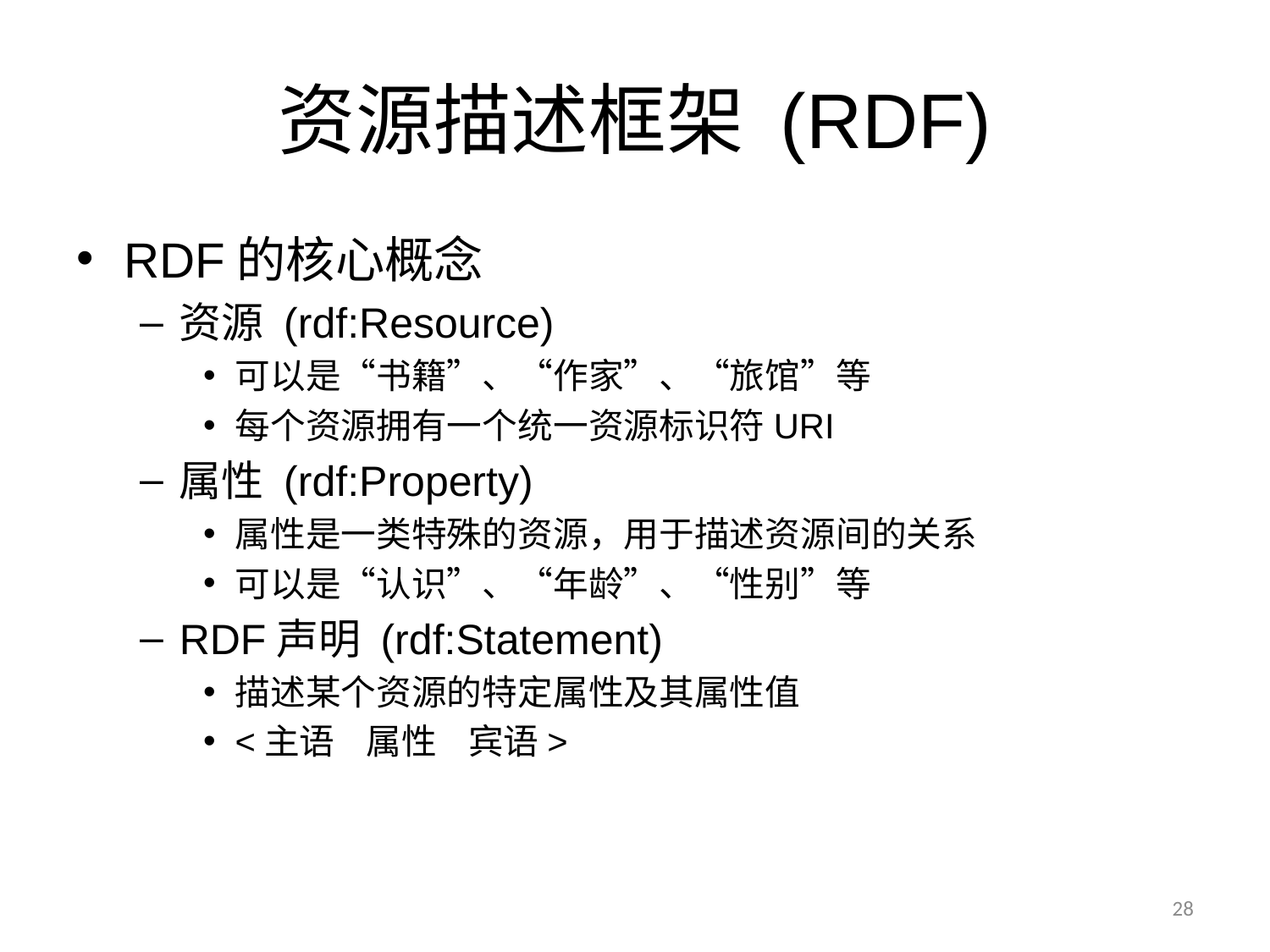

# 资源描述框架 (RDF)
RDF的核心概念
资源 (rdf:Resource)
可以是“书籍”、“作家”、“旅馆”等
每个资源拥有一个统一资源标识符URI
属性 (rdf:Property)
属性是一类特殊的资源，用于描述资源间的关系
可以是“认识”、“年龄”、“性别”等
RDF声明 (rdf:Statement)
描述某个资源的特定属性及其属性值
<主语    属性    宾语>
28